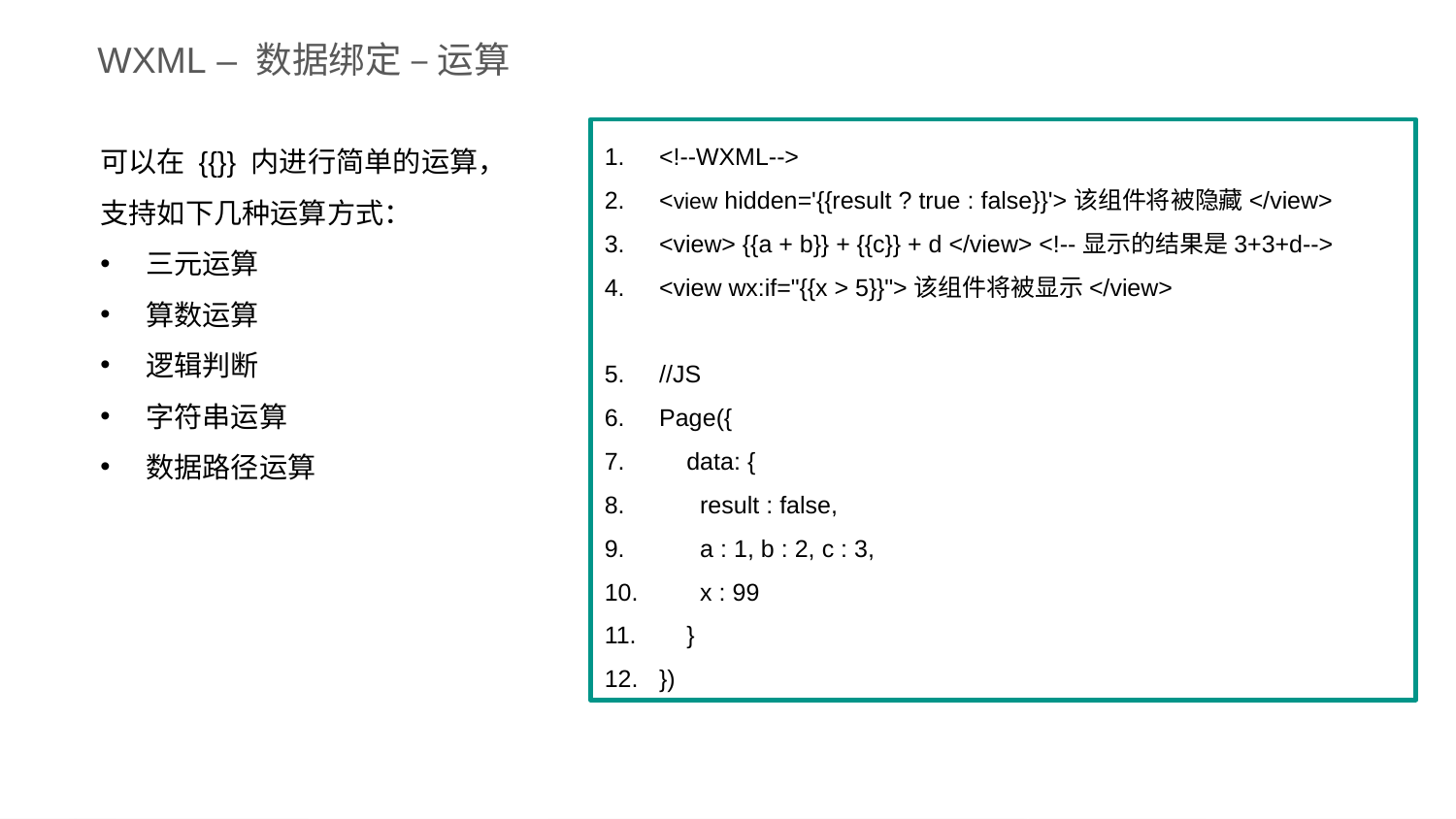

WXML – 数据绑定 – 运算
<!--WXML-->
<view hidden='{{result ? true : false}}'>该组件将被隐藏</view>
<view> {{a + b}} + {{c}} + d </view> <!--显示的结果是3+3+d-->
<view wx:if="{{x > 5}}">该组件将被显示</view>

//JS
Page({
    data: {
      result : false,
      a : 1, b : 2, c : 3,
      x : 99
    }
})
可以在 {{}} 内进行简单的运算，支持如下几种运算方式：
三元运算
算数运算
逻辑判断
字符串运算
数据路径运算